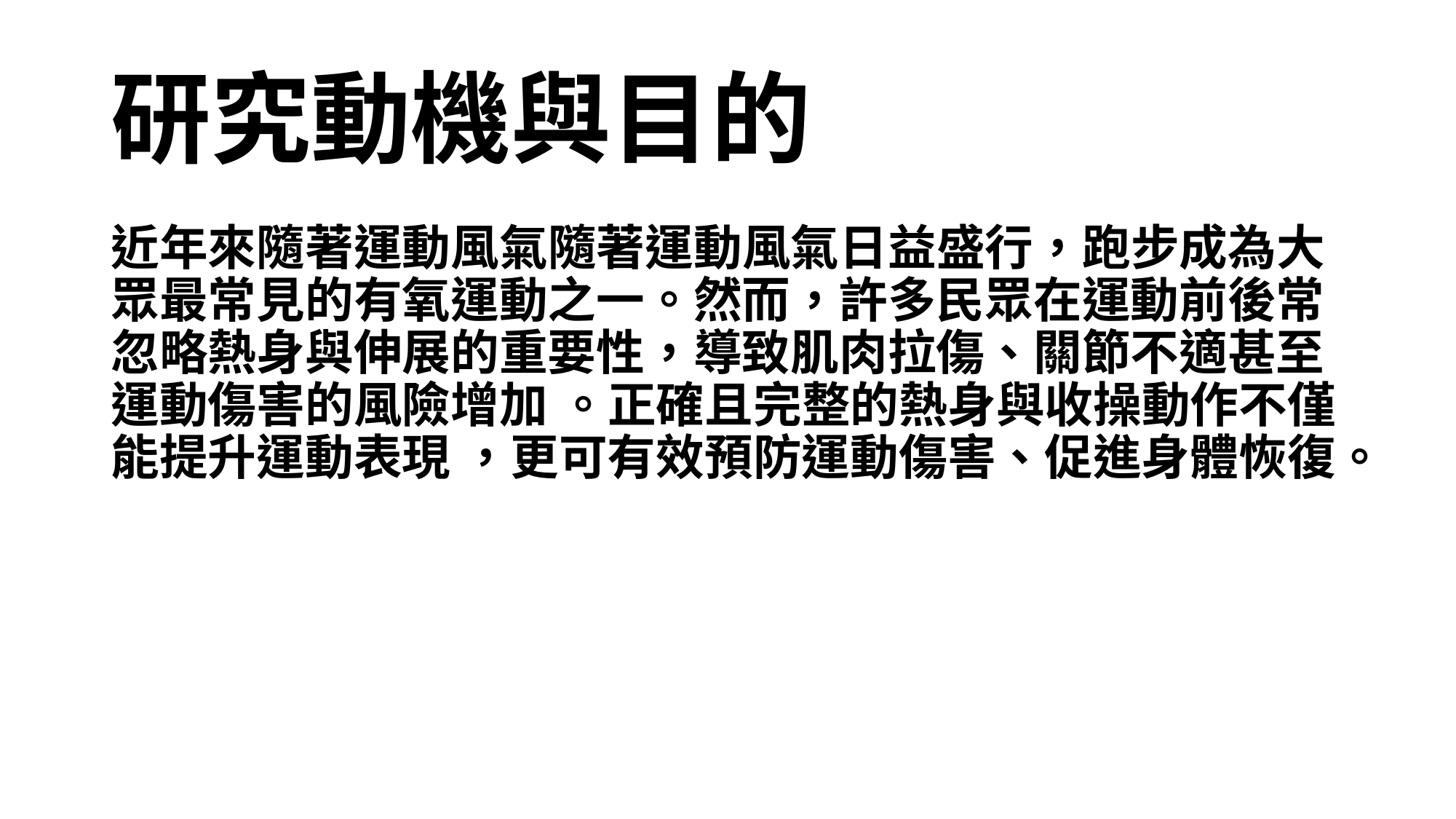

# 研究動機與目的
近年來隨著運動風氣隨著運動風氣日益盛行，跑步成為大眾最常見的有氧運動之一。然而，許多民眾在運動前後常忽略熱身與伸展的重要性，導致肌肉拉傷、關節不適甚至運動傷害的風險增加 。正確且完整的熱身與收操動作不僅能提升運動表現 ，更可有效預防運動傷害、促進身體恢復。